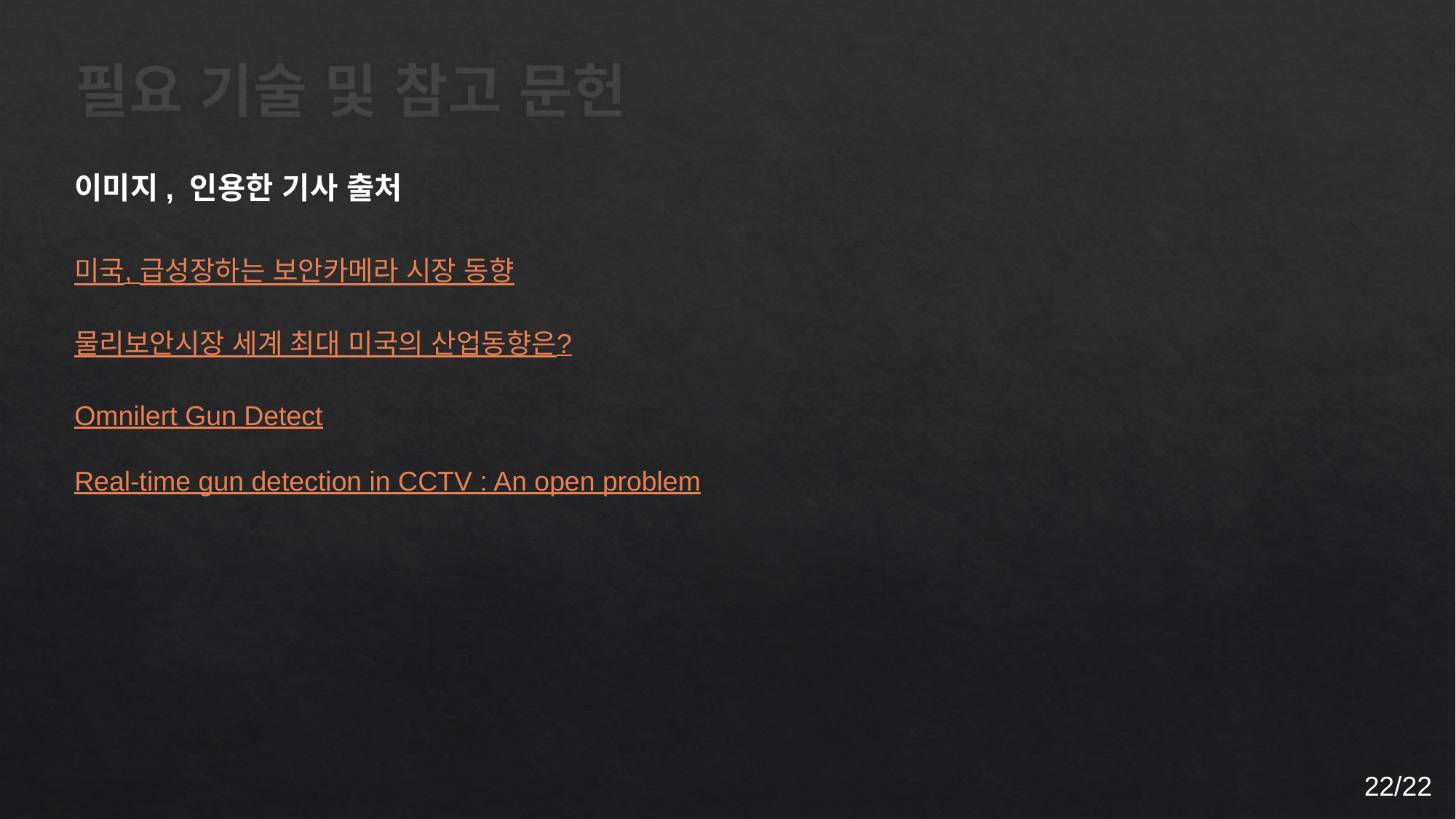

# 필요 기술 및 참고 문헌
이미지, 인용한 기사 출처

미국, 급성장하는 보안카메라 시장 동향

물리보안시장 세계 최대 미국의 산업동향은?

Omnilert Gun Detect

Real-time gun detection in CCTV : An open problem
22/22